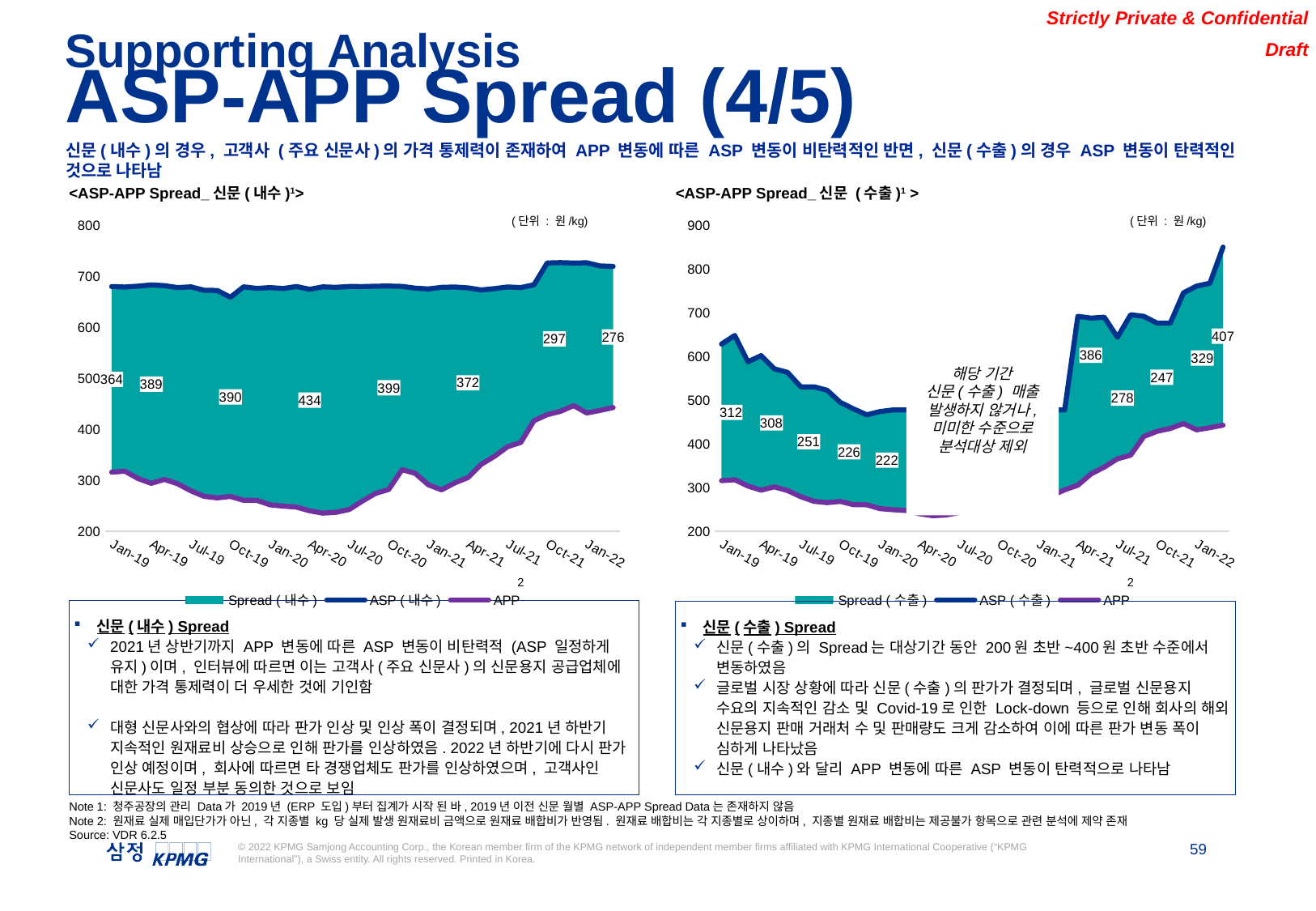

Supporting Analysis
ASP-APP Spread (4/5)
신문(내수)의 경우, 고객사 (주요 신문사)의 가격 통제력이 존재하여 APP 변동에 따른 ASP 변동이 비탄력적인 반면, 신문(수출)의 경우 ASP 변동이 탄력적인 것으로 나타남
<ASP-APP Spread_신문(내수)1>
<ASP-APP Spread_신문 (수출)1 >

### Chart

| Category | APP (복사) | Spread (내수) | ASP (내수) | APP |
|---|---|---|---|---|
| 43496 | 315.73578600157 | 363.7977505190769 | 679.5335365206469 | 315.73578600157 |
| 43524 | 317.75145783399296 | 360.8705549844925 | 678.6220128184855 | 317.75145783399296 |
| 43555 | 303.42974270511377 | 376.85807864819253 | 680.2878213533063 | 303.42974270511377 |
| 43585 | 293.95656476934096 | 388.8145146364549 | 682.7710794057958 | 293.95656476934096 |
| 43616 | 301.64574793125524 | 379.7012299944609 | 681.3469779257161 | 301.64574793125524 |
| 43646 | 293.059325312364 | 384.4518976048134 | 677.5112229171774 | 293.059325312364 |
| 43677 | 279.2170221263972 | 399.76582269620144 | 678.9828448225986 | 279.2170221263972 |
| 43708 | 268.45364388963344 | 403.86153553432234 | 672.3151794239558 | 268.45364388963344 |
| 43738 | 265.47004666336824 | 406.4520488168701 | 671.9220954802383 | 265.47004666336824 |
| 43769 | 268.2698150200429 | 390.3377822602533 | 658.6075972802962 | 268.2698150200429 |
| 43799 | 260.671422617878 | 418.3481508525991 | 679.0195734704771 | 260.671422617878 |
| 43830 | 260.53297269007686 | 415.392154630584 | 675.9251273206609 | 260.53297269007686 |
| 43861 | 251.7702692214115 | 425.74695672077905 | 677.5172259421905 | 251.7702692214115 |
| 43890 | 249.29114167134364 | 426.4075934817731 | 675.6987351531168 | 249.29114167134364 |
| 43921 | 247.37536216159427 | 432.1530423253437 | 679.5284044869379 | 247.37536216159427 |
| 43951 | 240.1413614344884 | 433.9701262122809 | 674.1114876467693 | 240.1413614344884 |
| 43982 | 235.52027818650288 | 443.3788993303657 | 678.8991775168686 | 235.52027818650288 |
| 44012 | 237.17176526346483 | 440.8637691720173 | 678.0355344354822 | 237.17176526346483 |
| 44043 | 242.67739236327185 | 436.9517475921296 | 679.6291399554015 | 242.67739236327185 |
| 44074 | 259.2640259947079 | 420.195416663417 | 679.4594426581249 | 259.2640259947079 |
| 44104 | 274.2208665385766 | 406.0321265428745 | 680.2529930814511 | 274.2208665385766 |
| 44135 | 281.9609212385481 | 398.5215248030934 | 680.4824460416415 | 281.9609212385481 |
| 44165 | 320.74887684837864 | 359.13704106220524 | 679.8859179105839 | 320.74887684837864 |
| 44196 | 313.5467334459571 | 362.79554731874214 | 676.3422807646992 | 313.5467334459571 |
| 44227 | 290.9377935099117 | 383.95570303140045 | 674.8934965413122 | 290.9377935099117 |
| 44255 | 281.14591687439633 | 396.81769386287 | 677.9636107372663 | 281.14591687439633 |
| 44286 | 294.76224107532784 | 383.8811971211789 | 678.6434381965067 | 294.76224107532784 |
| 44316 | 305.2843811434312 | 371.6126659885329 | 676.8970471319641 | 305.2843811434312 |
| 44347 | 331.2512911525392 | 341.6883521734289 | 672.9396433259681 | 331.2512911525392 |
| 44377 | 346.63018788971976 | 328.83488237977235 | 675.4650702694921 | 346.63018788971976 |
| 44408 | 365.69216916558025 | 313.0250535273765 | 678.7172226929567 | 365.69216916558025 |
| 44439 | 373.9972529297034 | 303.5285582596892 | 677.5258111893926 | 373.9972529297034 |
| 44469 | 416.7055587929428 | 266.30128563797683 | 683.0068444309196 | 416.7055587929428 |
| 44500 | 428.4603429201 | 297.2854049362639 | 725.7457478563639 | 428.4603429201 |
| 44530 | 434.95068982083865 | 291.4218163724249 | 726.3725061932636 | 434.95068982083865 |
| 44561 | 446.2403457358934 | 279.3977817837653 | 725.6381275196587 | 446.2403457358934 |
| 44592 | 431.7345208772413 | 294.36625033691695 | 726.1007712141583 | 431.7345208772413 |
| 44620 | 436.83675991281524 | 283.1077766241447 | 719.94453653696 | 436.83675991281524 |
| 44651 | 442.5349255539645 | 276.47183175994917 | 719.0067573139137 | 442.5349255539645 |
(단위 : 원/kg)

### Chart

| Category | APP (복사) | Spread (수출) | ASP (수출) | APP |
|---|---|---|---|---|
| 43496 | 315.73578600157 | 312.2045512151776 | 627.9403372167476 | 315.73578600157 |
| 43524 | 317.75145783399296 | 329.91156763413824 | 647.6630254681312 | 317.75145783399296 |
| 43555 | 303.42974270511377 | 284.057140619115 | 587.4868833242288 | 303.42974270511377 |
| 43585 | 293.95656476934096 | 307.69720633050883 | 601.6537710998498 | 293.95656476934096 |
| 43616 | 301.64574793125524 | 269.67008976079813 | 571.3158376920534 | 301.64574793125524 |
| 43646 | 293.059325312364 | 270.2977783879839 | 563.3571037003479 | 293.059325312364 |
| 43677 | 279.2170221263972 | 251.116486072881 | 530.3335081992782 | 279.2170221263972 |
| 43708 | 268.45364388963344 | 261.88528177531305 | 530.3389256649465 | 268.45364388963344 |
| 43738 | 265.47004666336824 | 256.93131376226853 | 522.4013604256368 | 265.47004666336824 |
| 43769 | 268.2698150200429 | 226.4243772016585 | 494.6941922217014 | 268.2698150200429 |
| 43799 | 260.671422617878 | 219.2207910770776 | 479.8922136949556 | 260.671422617878 |
| 43830 | 260.53297269007686 | 205.6945942995643 | 466.22756698964116 | 260.53297269007686 |
| 43861 | 251.7702692214115 | 221.8759738420044 | 473.6462430634159 | 251.7702692214115 |
| 43890 | 249.29114167134364 | 228.22534610074294 | 477.5164877720866 | 249.29114167134364 |
| 43921 | 247.37536216159427 | 230.1411256104923 | 477.5164877720866 | 247.37536216159427 |
| 43951 | 240.1413614344884 | 237.37512633759818 | 477.5164877720866 | 240.1413614344884 |
| 43982 | 235.52027818650288 | 241.9962095855837 | 477.5164877720866 | 235.52027818650288 |
| 44012 | 237.17176526346483 | 240.34472250862174 | 477.5164877720866 | 237.17176526346483 |
| 44043 | 242.67739236327185 | 234.83909540881473 | 477.5164877720866 | 242.67739236327185 |
| 44074 | 259.2640259947079 | 218.2524617773787 | 477.5164877720866 | 259.2640259947079 |
| 44104 | 274.2208665385766 | 203.29562123350996 | 477.5164877720866 | 274.2208665385766 |
| 44135 | 281.9609212385481 | 195.55556653353847 | 477.5164877720866 | 281.9609212385481 |
| 44165 | 320.74887684837864 | 156.76761092370793 | 477.5164877720866 | 320.74887684837864 |
| 44196 | 313.5467334459571 | 163.96975432612948 | 477.5164877720866 | 313.5467334459571 |
| 44227 | 290.9377935099117 | 186.57869426217485 | 477.5164877720866 | 290.9377935099117 |
| 44255 | 281.14591687439633 | 196.37057089769024 | 477.5164877720866 | 281.14591687439633 |
| 44286 | 294.76224107532784 | 182.75424669675874 | 477.5164877720866 | 294.76224107532784 |
| 44316 | 305.2843811434312 | 386.0495558308348 | 691.333936974266 | 305.2843811434312 |
| 44347 | 331.2512911525392 | 356.10046824265856 | 687.3517593951977 | 331.2512911525392 |
| 44377 | 346.63018788971976 | 342.8264987875108 | 689.4566866772306 | 346.63018788971976 |
| 44408 | 365.69216916558025 | 277.81666266809987 | 643.5088318336801 | 365.69216916558025 |
| 44439 | 373.9972529297034 | 320.9998705410018 | 694.9971234707052 | 373.9972529297034 |
| 44469 | 416.7055587929428 | 274.6605388640331 | 691.3660976569759 | 416.7055587929428 |
| 44500 | 428.4603429201 | 247.445809461225 | 675.906152381325 | 428.4603429201 |
| 44530 | 434.95068982083865 | 240.95546256048635 | 675.906152381325 | 434.95068982083865 |
| 44561 | 446.2403457358934 | 298.8204667382583 | 745.0608124741517 | 446.2403457358934 |
| 44592 | 431.7345208772413 | 328.8685650536972 | 760.6030859309385 | 431.7345208772413 |
| 44620 | 436.83675991281524 | 330.1877026122451 | 767.0244625250604 | 436.83675991281524 |
| 44651 | 442.5349255539645 | 407.13126772722217 | 849.6661932811867 | 442.5349255539645 |
(단위 : 원/kg)
해당 기간
신문(수출) 매출 발생하지 않거나, 미미한 수준으로 분석대상 제외
2
2
신문(내수) Spread
2021년 상반기까지 APP 변동에 따른 ASP 변동이 비탄력적 (ASP 일정하게 유지)이며, 인터뷰에 따르면 이는 고객사(주요 신문사)의 신문용지 공급업체에 대한 가격 통제력이 더 우세한 것에 기인함

대형 신문사와의 협상에 따라 판가 인상 및 인상 폭이 결정되며, 2021년 하반기 지속적인 원재료비 상승으로 인해 판가를 인상하였음. 2022년 하반기에 다시 판가 인상 예정이며, 회사에 따르면 타 경쟁업체도 판가를 인상하였으며, 고객사인 신문사도 일정 부분 동의한 것으로 보임
신문(수출) Spread
신문(수출)의 Spread는 대상기간 동안 200원 초반~400원 초반 수준에서 변동하였음
글로벌 시장 상황에 따라 신문(수출)의 판가가 결정되며, 글로벌 신문용지 수요의 지속적인 감소 및 Covid-19로 인한 Lock-down 등으로 인해 회사의 해외 신문용지 판매 거래처 수 및 판매량도 크게 감소하여 이에 따른 판가 변동 폭이 심하게 나타났음
신문(내수)와 달리 APP 변동에 따른 ASP 변동이 탄력적으로 나타남
Note 1: 청주공장의 관리 Data가 2019년 (ERP 도입)부터 집계가 시작 된 바, 2019년 이전 신문 월별 ASP-APP Spread Data는 존재하지 않음
Note 2: 원재료 실제 매입단가가 아닌, 각 지종별 kg 당 실제 발생 원재료비 금액으로 원재료 배합비가 반영됨. 원재료 배합비는 각 지종별로 상이하며, 지종별 원재료 배합비는 제공불가 항목으로 관련 분석에 제약 존재
Source: VDR 6.2.5